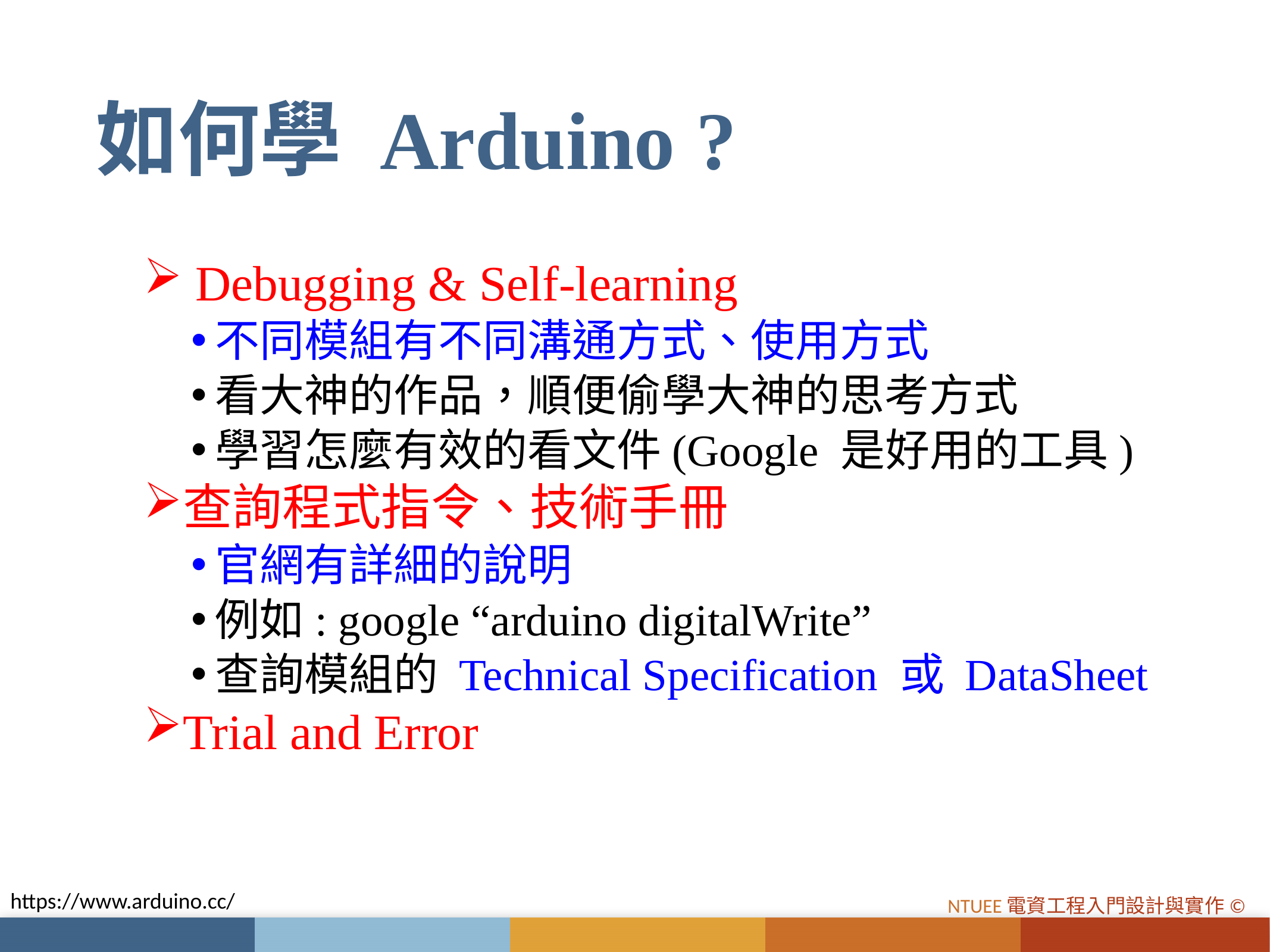

# 如何學 Arduino ?
 Debugging & Self-learning
不同模組有不同溝通方式、使用方式
看大神的作品，順便偷學大神的思考方式
學習怎麼有效的看文件(Google 是好用的工具)
查詢程式指令、技術手冊
官網有詳細的說明
例如: google “arduino digitalWrite”
查詢模組的 Technical Specification 或 DataSheet
Trial and Error

https://www.arduino.cc/